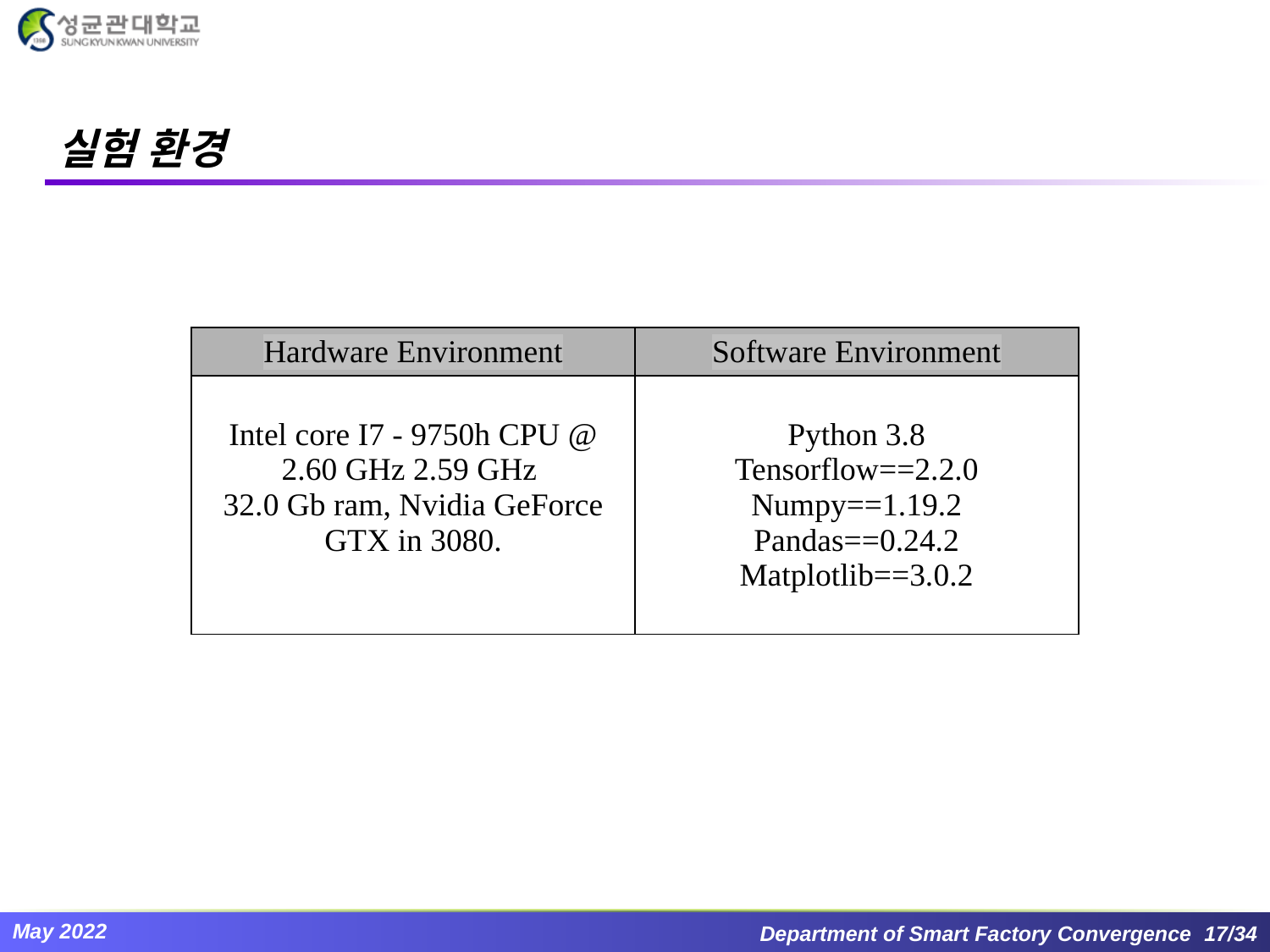

# 실험 환경
| Hardware Environment | Software Environment |
| --- | --- |
| Intel core I7 - 9750h CPU @ 2.60 GHz 2.59 GHz 32.0 Gb ram, Nvidia GeForce GTX in 3080. | Python 3.8 Tensorflow==2.2.0 Numpy==1.19.2 Pandas==0.24.2 Matplotlib==3.0.2 |